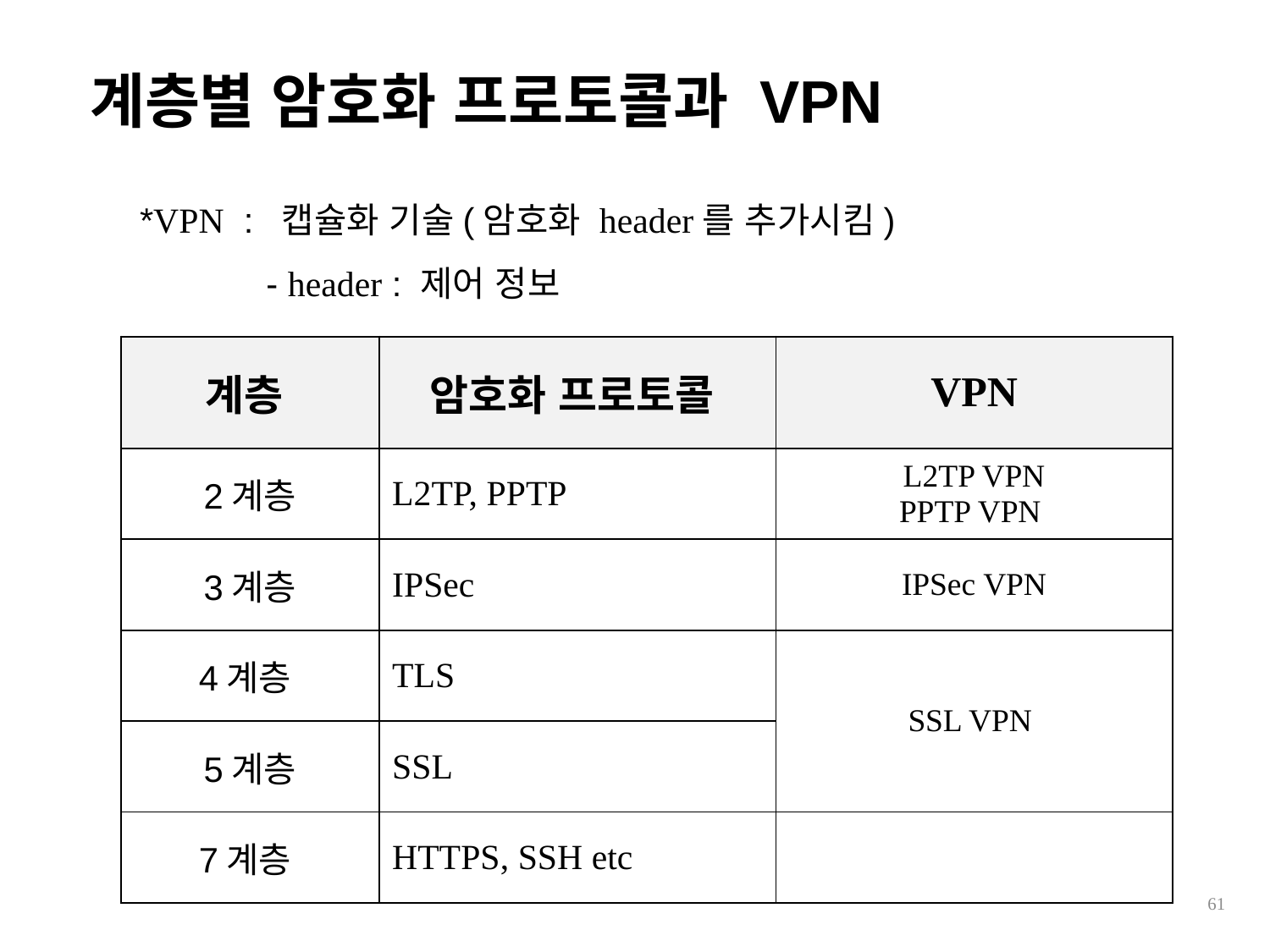

# 계층별 암호화 프로토콜과 VPN
*VPN  :  캡슐화 기술(암호화 header를 추가시킴)
             - header : 제어 정보
| 계층 | 암호화 프로토콜 | VPN |
| --- | --- | --- |
| 2계층 | L2TP, PPTP | L2TP VPN PPTP VPN |
| 3계층 | IPSec | IPSec VPN |
| 4계층 | TLS | SSL VPN |
| 5계층 | SSL |  |
| 7계층 | HTTPS, SSH etc |  |
61